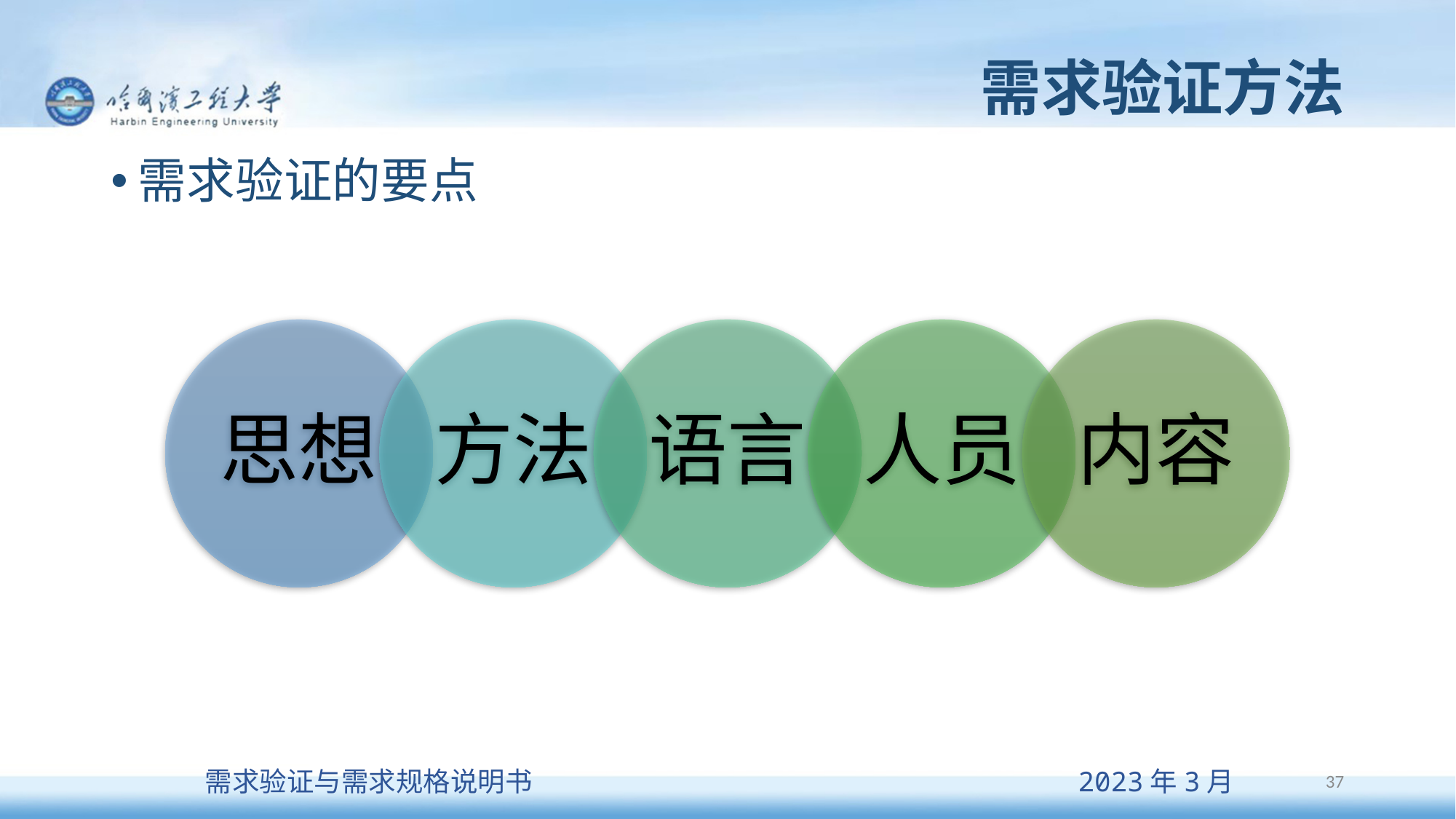

# 需求验证方法
思想
方法
语言
人员
内容
需求验证的要点
37